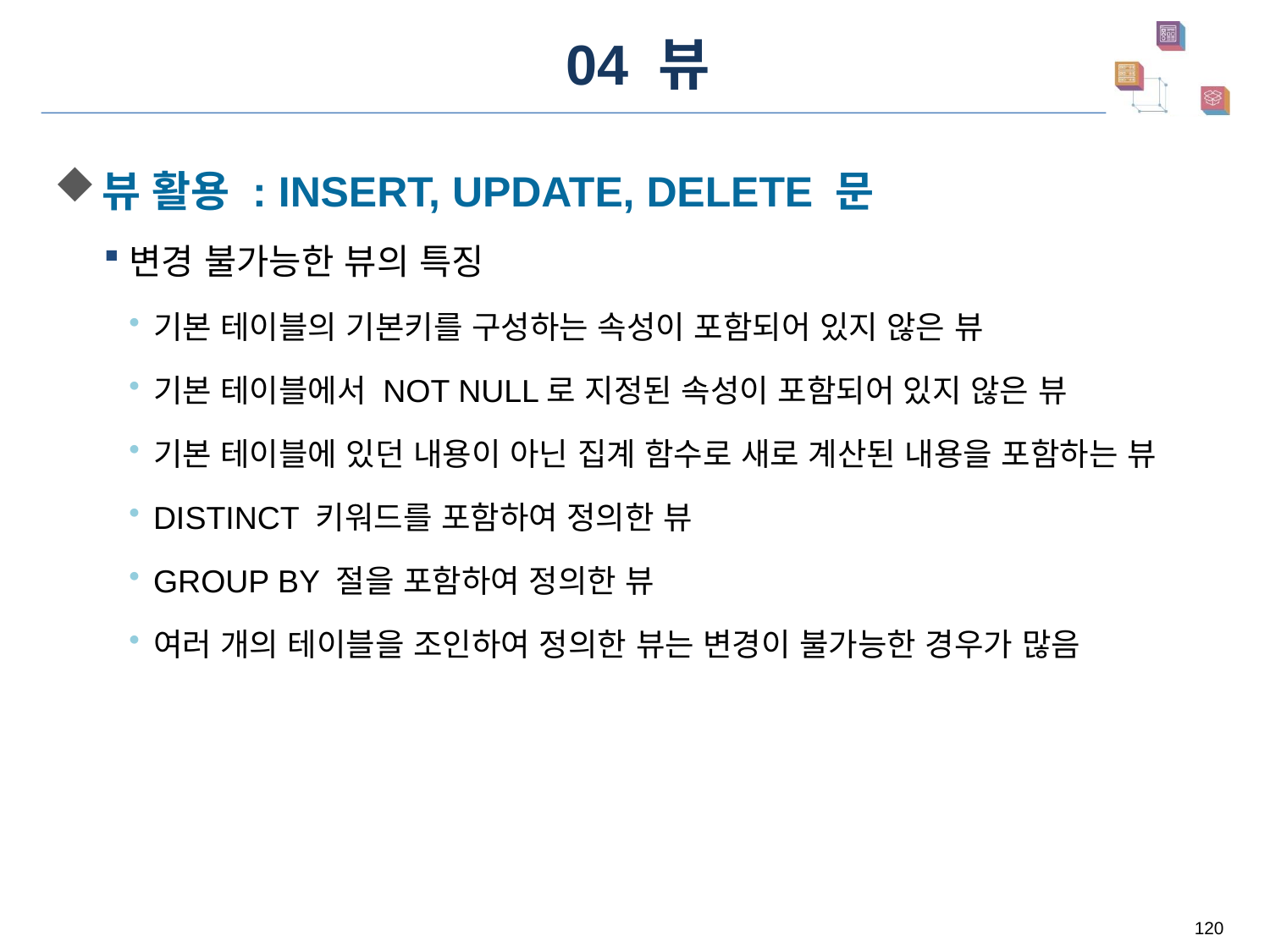

# 04 뷰
뷰 활용 : INSERT, UPDATE, DELETE 문
변경 불가능한 뷰의 특징
기본 테이블의 기본키를 구성하는 속성이 포함되어 있지 않은 뷰
기본 테이블에서 NOT NULL로 지정된 속성이 포함되어 있지 않은 뷰
기본 테이블에 있던 내용이 아닌 집계 함수로 새로 계산된 내용을 포함하는 뷰
DISTINCT 키워드를 포함하여 정의한 뷰
GROUP BY 절을 포함하여 정의한 뷰
여러 개의 테이블을 조인하여 정의한 뷰는 변경이 불가능한 경우가 많음